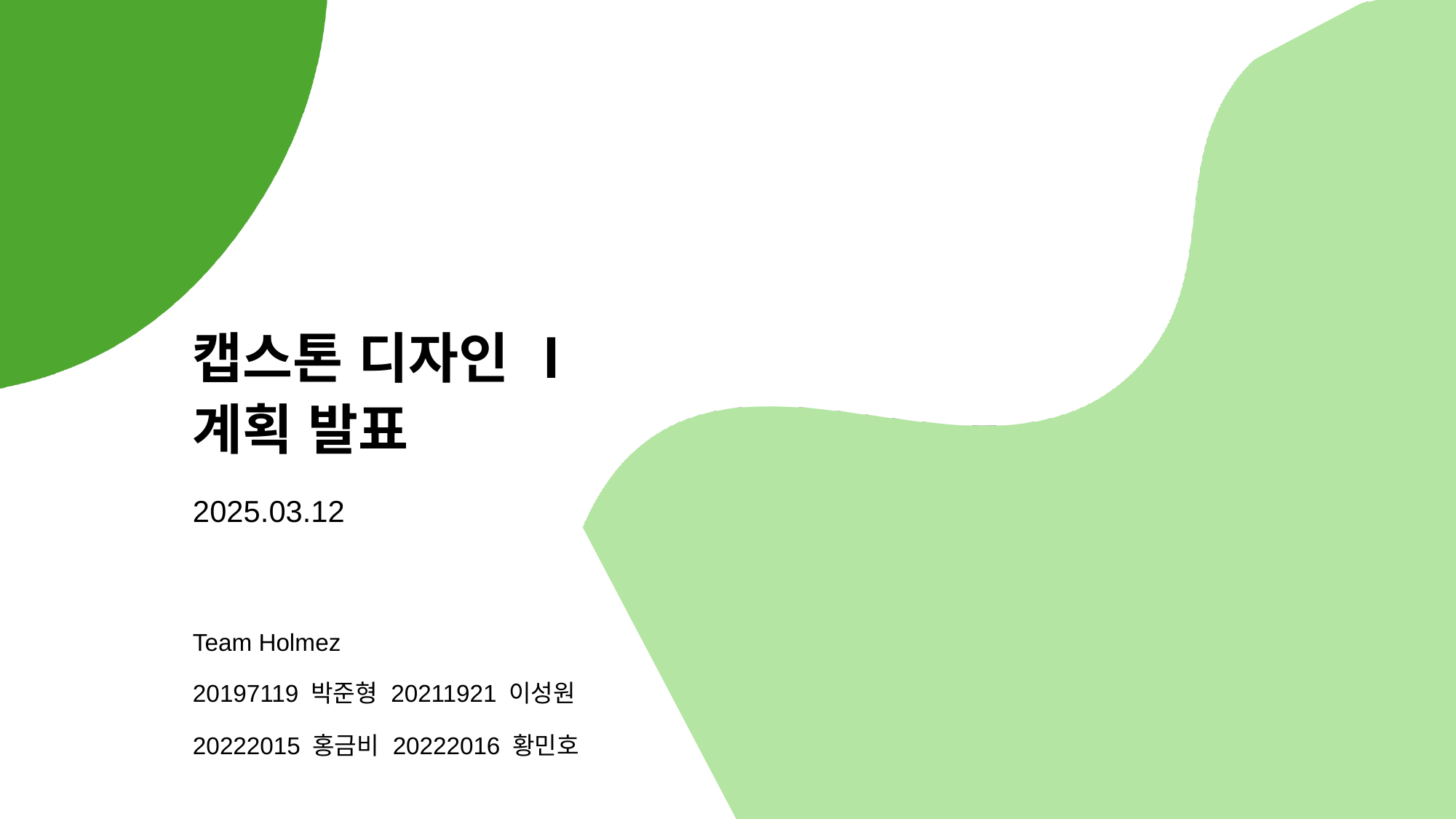

# 캡스톤 디자인 Ⅰ 계획 발표
2025.03.12
Team Holmez
20197119 박준형 20211921 이성원
20222015 홍금비 20222016 황민호